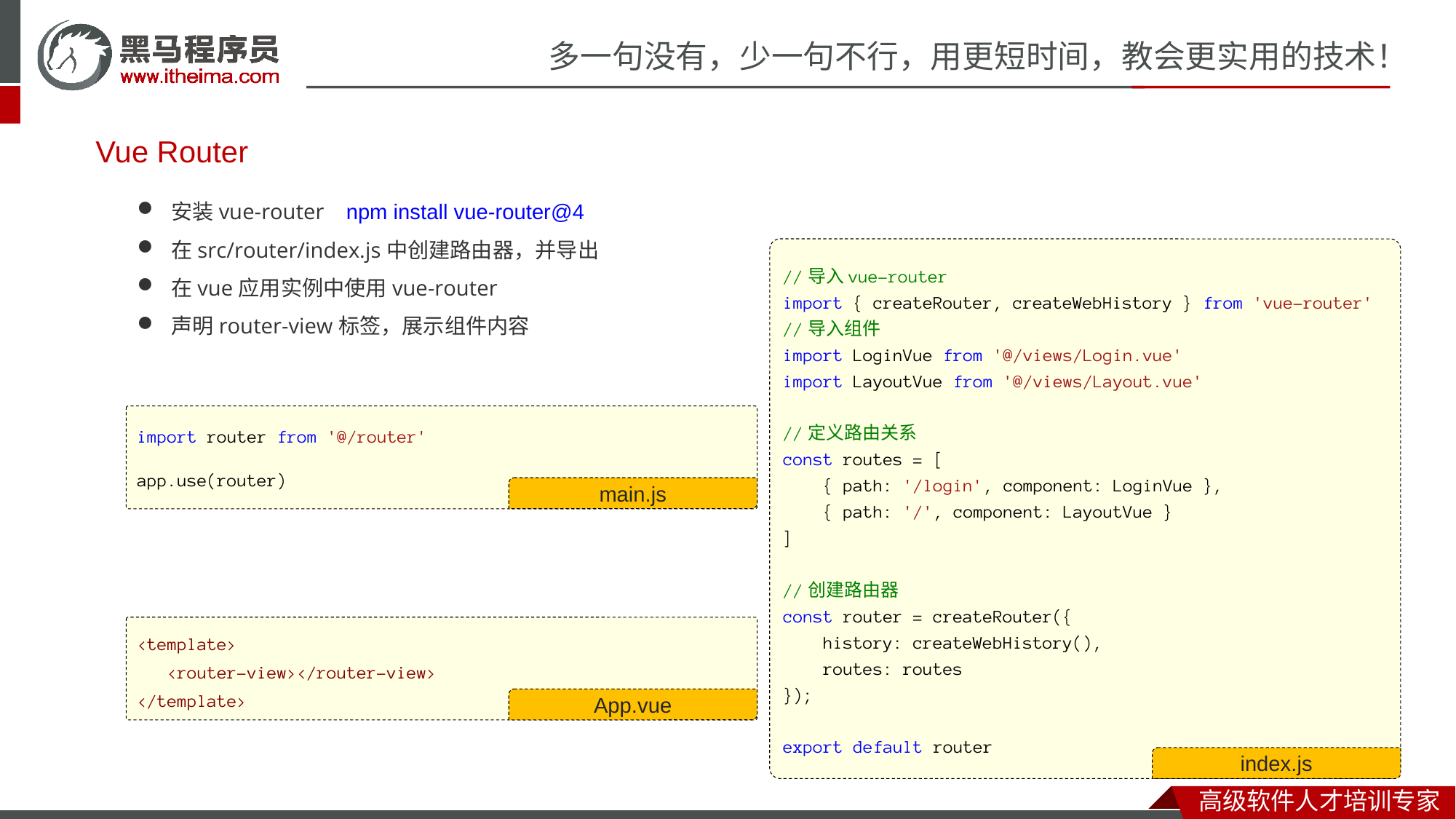

# Vue Router
安装vue-router    npm install vue-router@4
在src/router/index.js中创建路由器，并导出
在vue应用实例中使用vue-router
声明router-view标签，展示组件内容
//导入vue-router
import { createRouter, createWebHistory } from 'vue-router'
//导入组件
import LoginVue from '@/views/Login.vue'
import LayoutVue from '@/views/Layout.vue'
//定义路由关系
const routes = [
    { path: '/login', component: LoginVue },
    { path: '/', component: LayoutVue }
]
//创建路由器
const router = createRouter({
    history: createWebHistory(),
    routes: routes
});
export default router
index.js
import router from '@/router'
app.use(router)
main.js
<template>
   <router-view></router-view>
</template>
App.vue